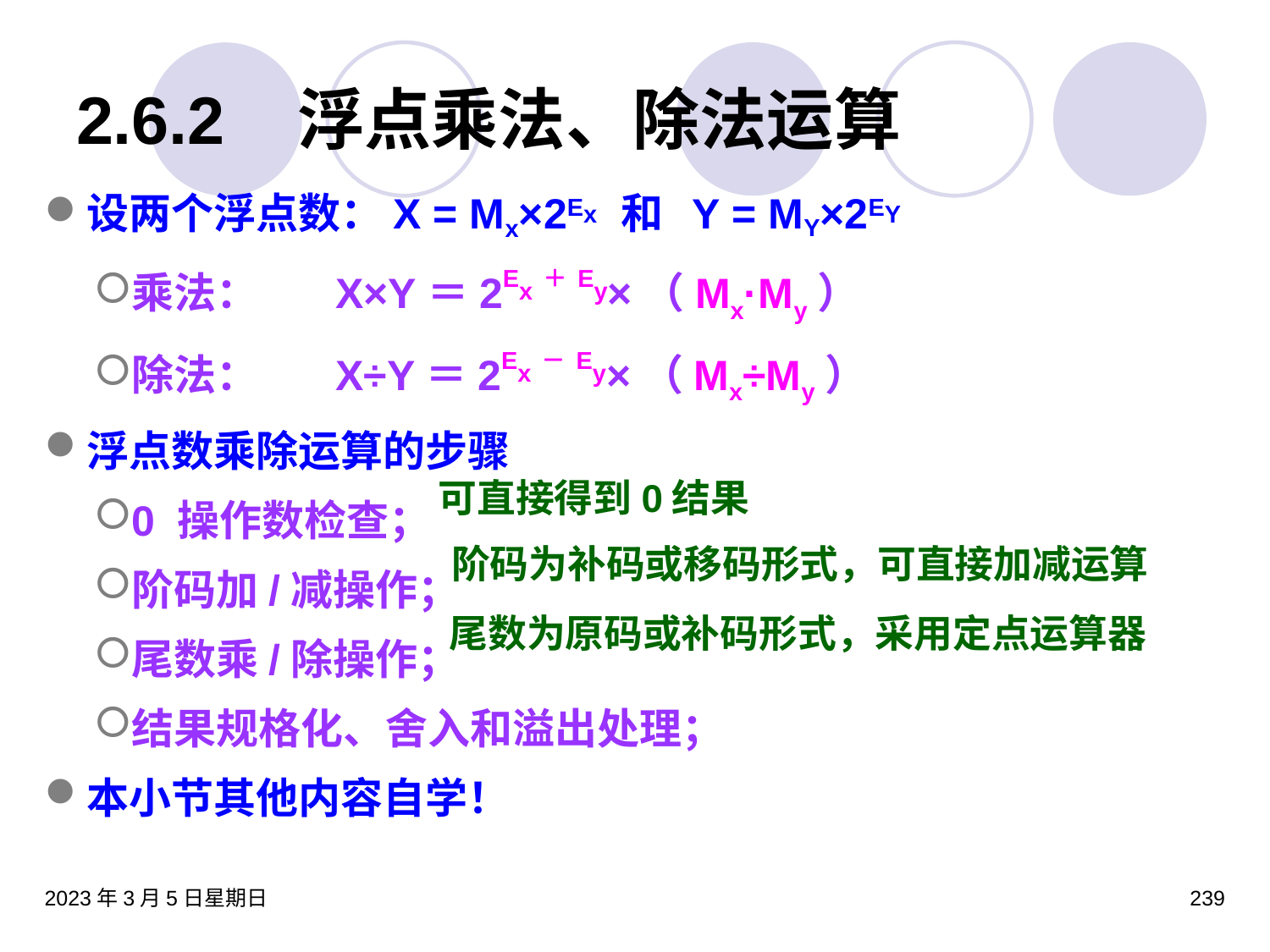

# 2.6.2   浮点乘法、除法运算
设两个浮点数：X = Mx×2Ex  和  Y = MY×2EY
乘法：       X×Y＝2Ex＋Ey×（Mx·My）
除法：       X÷Y＝2Ex－Ey×（Mx÷My）
浮点数乘除运算的步骤
0 操作数检查；
阶码加/减操作；
尾数乘/除操作；
结果规格化、舍入和溢出处理；
本小节其他内容自学！
可直接得到0结果
阶码为补码或移码形式，可直接加减运算
尾数为原码或补码形式，采用定点运算器
2023年3月5日星期日
239